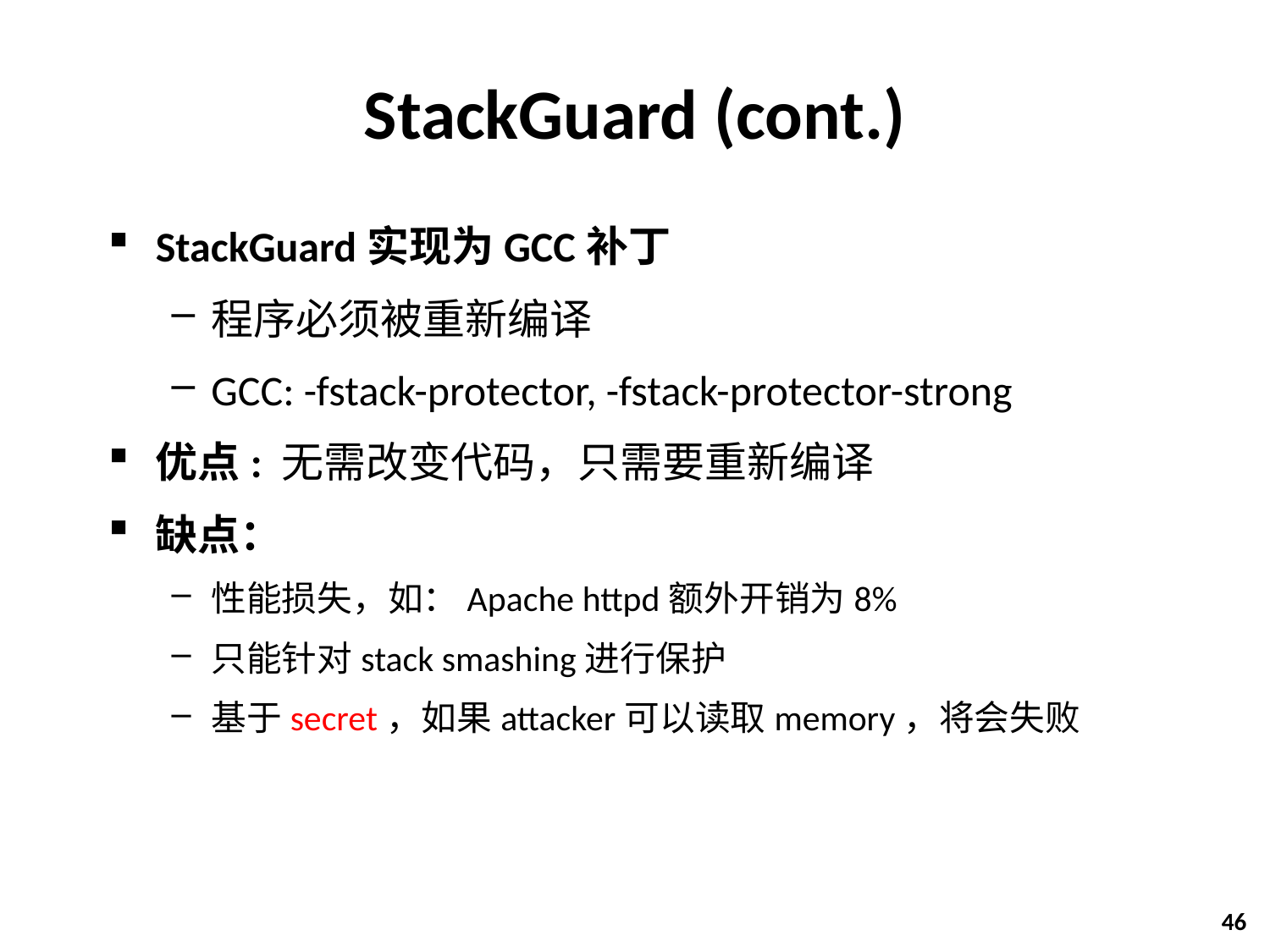

# StackGuard (cont.)
StackGuard实现为GCC补丁
程序必须被重新编译
GCC: -fstack-protector, -fstack-protector-strong
优点: 无需改变代码，只需要重新编译
缺点：
性能损失，如：Apache httpd额外开销为8%
只能针对stack smashing进行保护
基于secret，如果attacker可以读取memory，将会失败
46